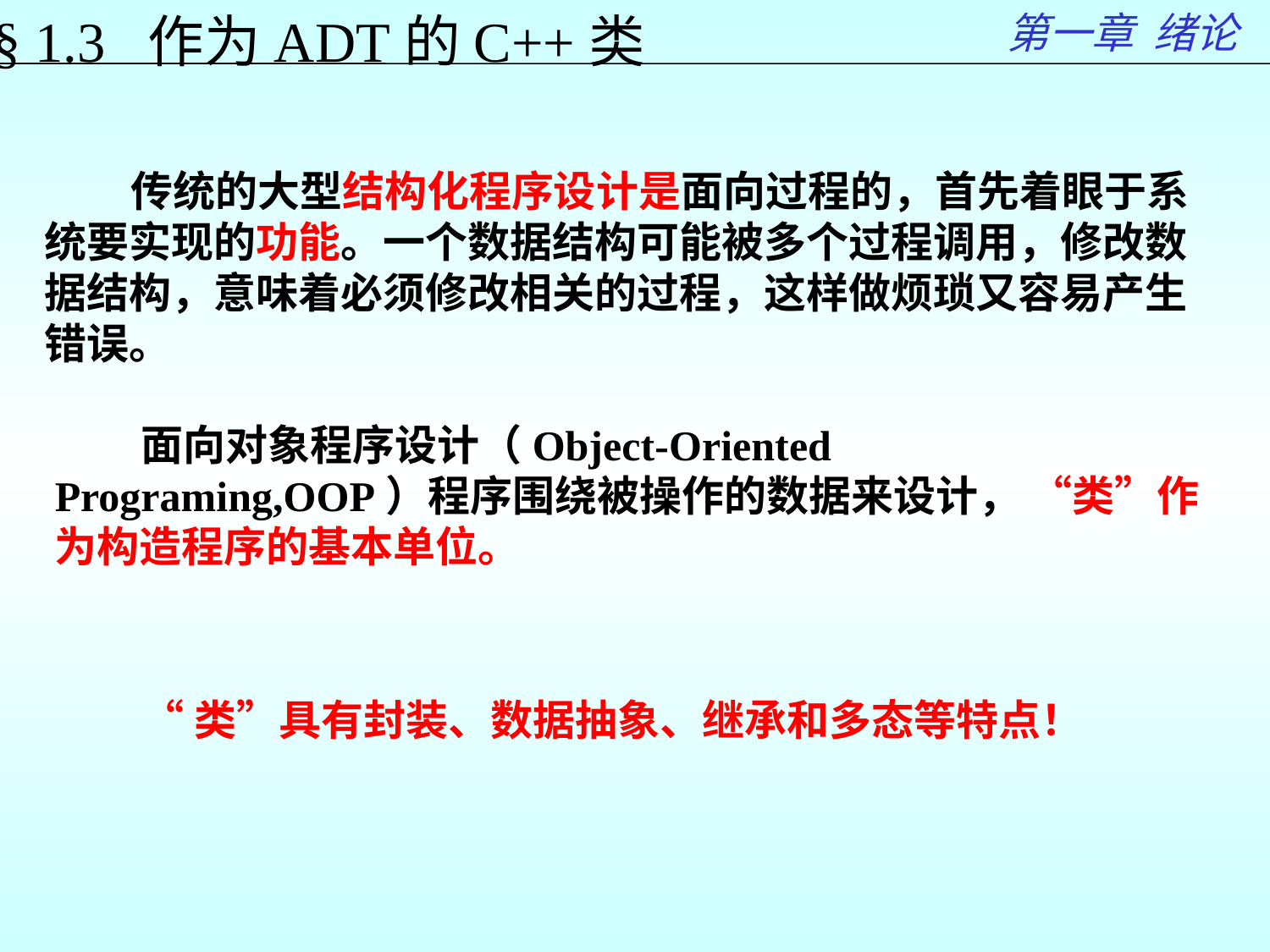

第一章  绪论

§ 1.3  作为ADT的C++类
        传统的大型结构化程序设计是面向过程的，首先着眼于系统要实现的功能。一个数据结构可能被多个过程调用，修改数据结构，意味着必须修改相关的过程，这样做烦琐又容易产生错误。
        面向对象程序设计（Object-Oriented Programing,OOP）程序围绕被操作的数据来设计， “类”作为构造程序的基本单位。
        “类”具有封装、数据抽象、继承和多态等特点！